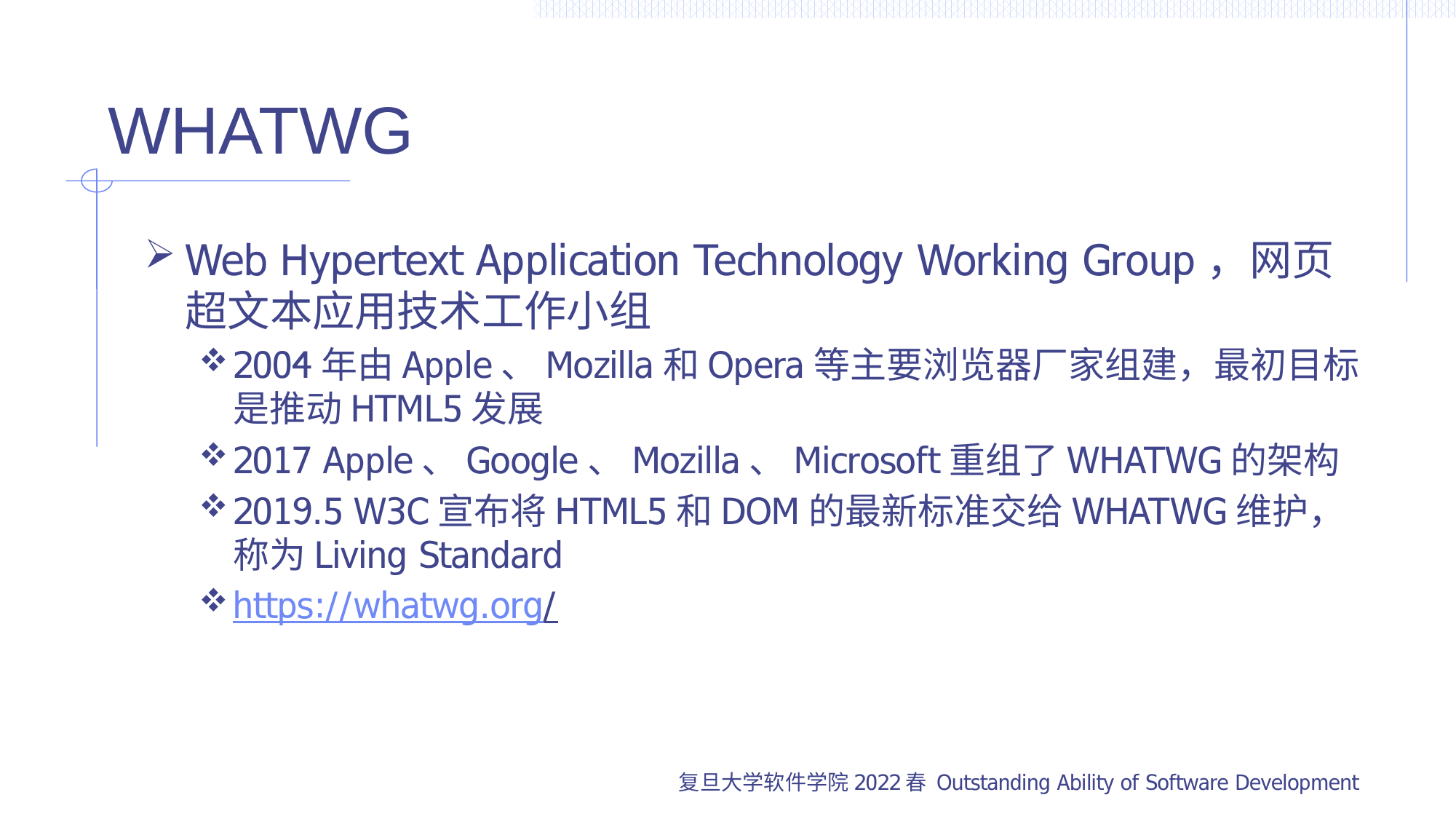

# WHATWG
Web Hypertext Application Technology Working Group，网页超文本应用技术工作小组
2004年由Apple、Mozilla和Opera等主要浏览器厂家组建，最初目标是推动HTML5发展
2017 Apple、Google、Mozilla、Microsoft重组了WHATWG的架构
2019.5 W3C宣布将HTML5和DOM的最新标准交给WHATWG维护，称为Living Standard
https://whatwg.org/